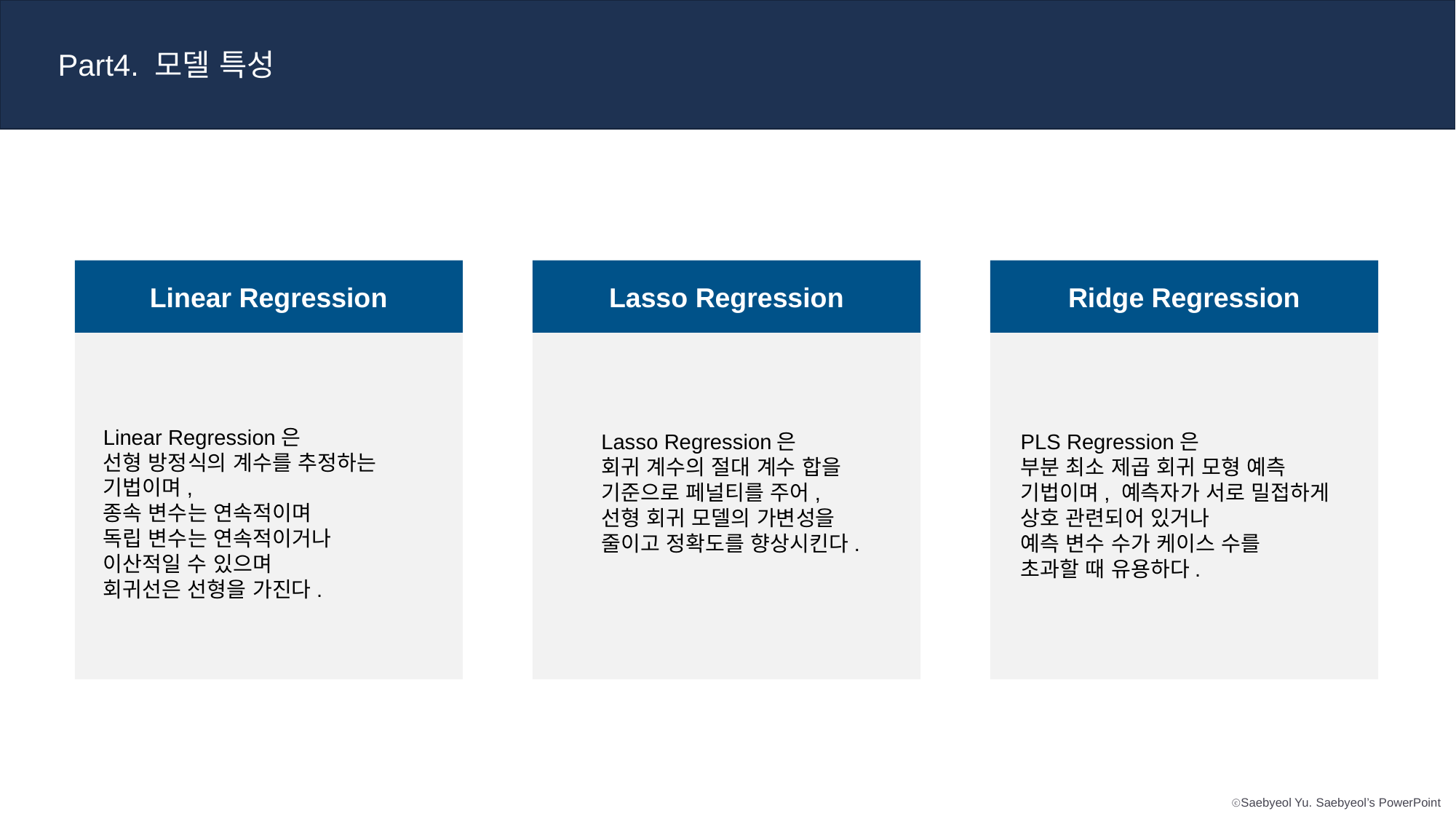

Part4. 모델 특성
Linear Regression

Linear Regression은
선형 방정식의 계수를 추정하는 기법이며,
종속 변수는 연속적이며
독립 변수는 연속적이거나
이산적일 수 있으며
회귀선은 선형을 가진다.
Lasso Regression

Lasso Regression은
회귀 계수의 절대 계수 합을
기준으로 페널티를 주어,
선형 회귀 모델의 가변성을 줄이고 정확도를 향상시킨다.
Ridge Regression

PLS Regression은
부분 최소 제곱 회귀 모형 예측 기법이며, 예측자가 서로 밀접하게
상호 관련되어 있거나
예측 변수 수가 케이스 수를
초과할 때 유용하다.